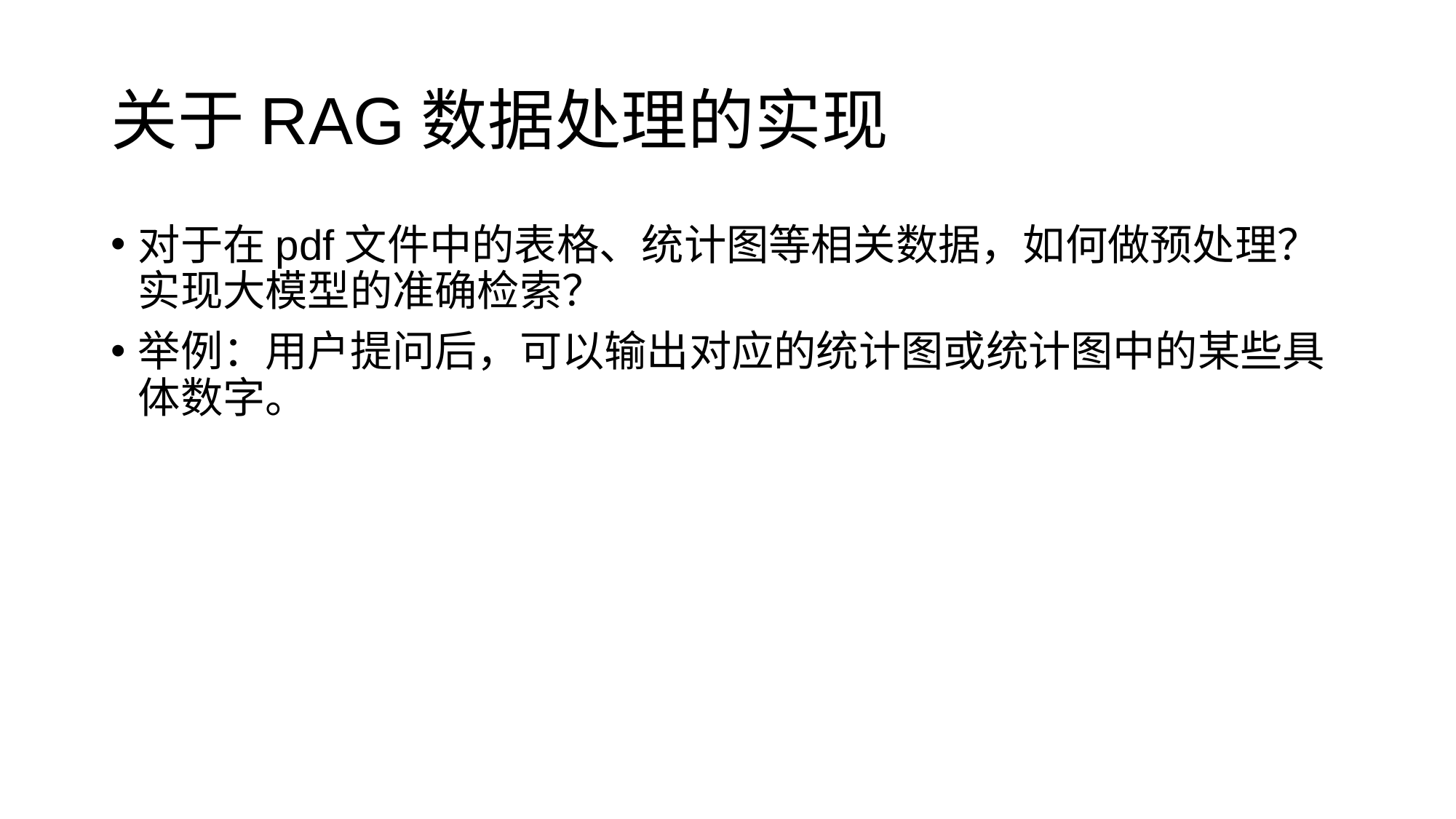

# 关于RAG数据处理的实现
对于在pdf文件中的表格、统计图等相关数据，如何做预处理？实现大模型的准确检索？
举例：用户提问后，可以输出对应的统计图或统计图中的某些具体数字。